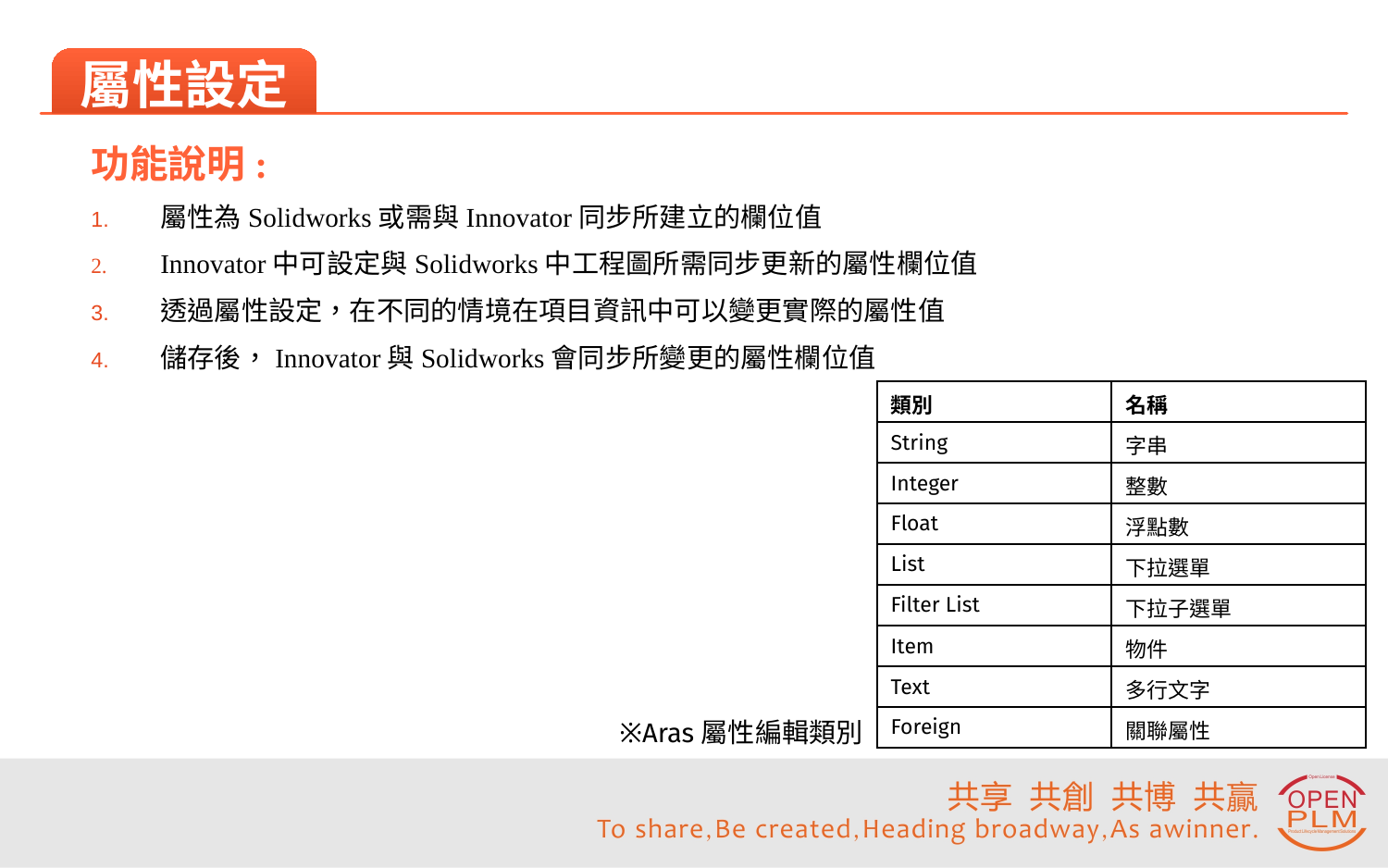

#
屬性設定
功能說明:
屬性為Solidworks或需與Innovator同步所建立的欄位值
Innovator中可設定與Solidworks中工程圖所需同步更新的屬性欄位值
透過屬性設定，在不同的情境在項目資訊中可以變更實際的屬性值
儲存後，Innovator與Solidworks會同步所變更的屬性欄位值
| 類別 | 名稱 |
| --- | --- |
| String | 字串 |
| Integer | 整數 |
| Float | 浮點數 |
| List | 下拉選單 |
| Filter List | 下拉子選單 |
| Item | 物件 |
| Text | 多行文字 |
| Foreign | 關聯屬性 |
※Aras屬性編輯類別